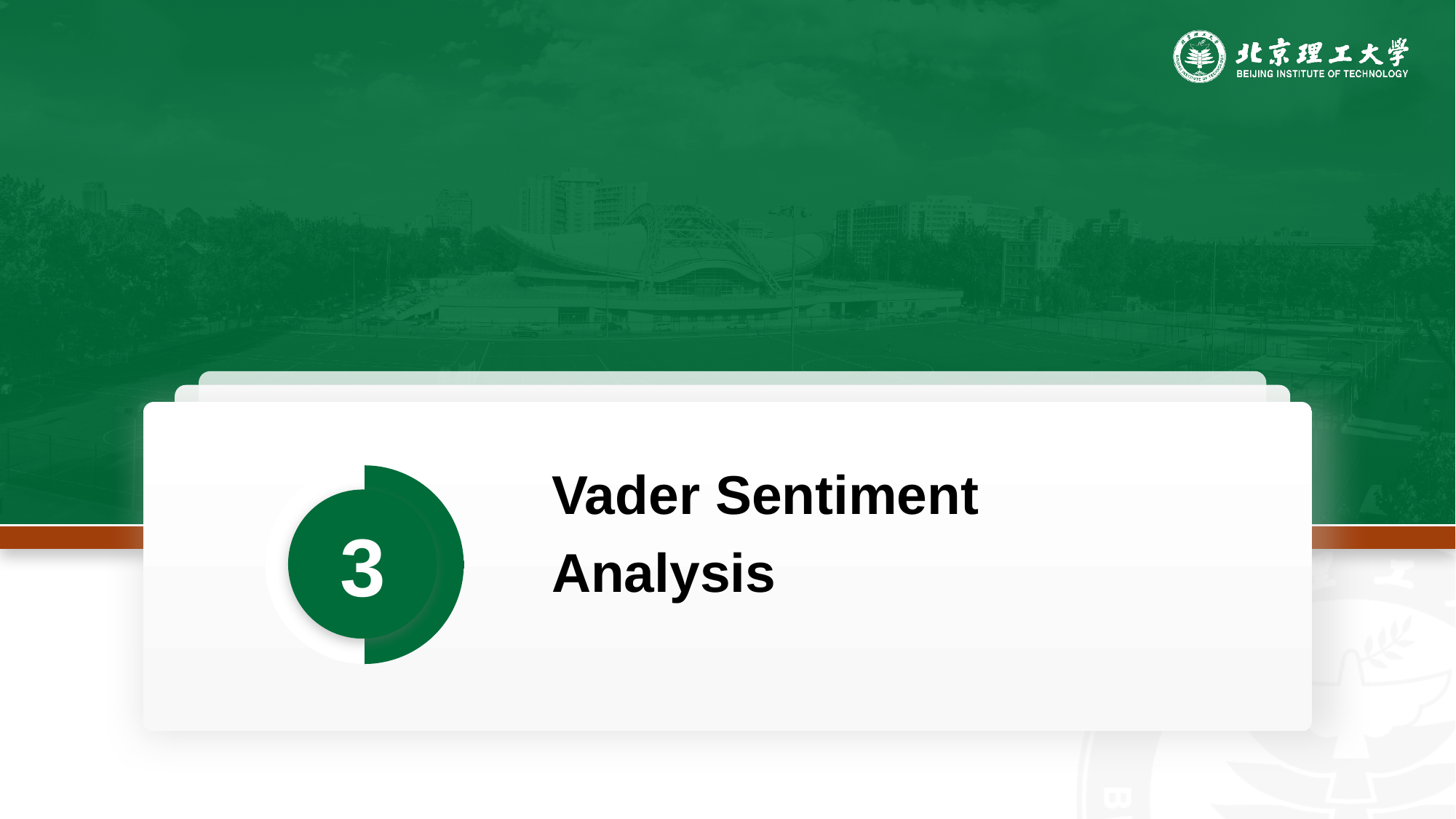

### Chart

| Category | 销售额 |
|---|---|
| 第一季度 | 3.0 |
| 第二季度 | 3.0 |
3
Vader Sentiment
Analysis